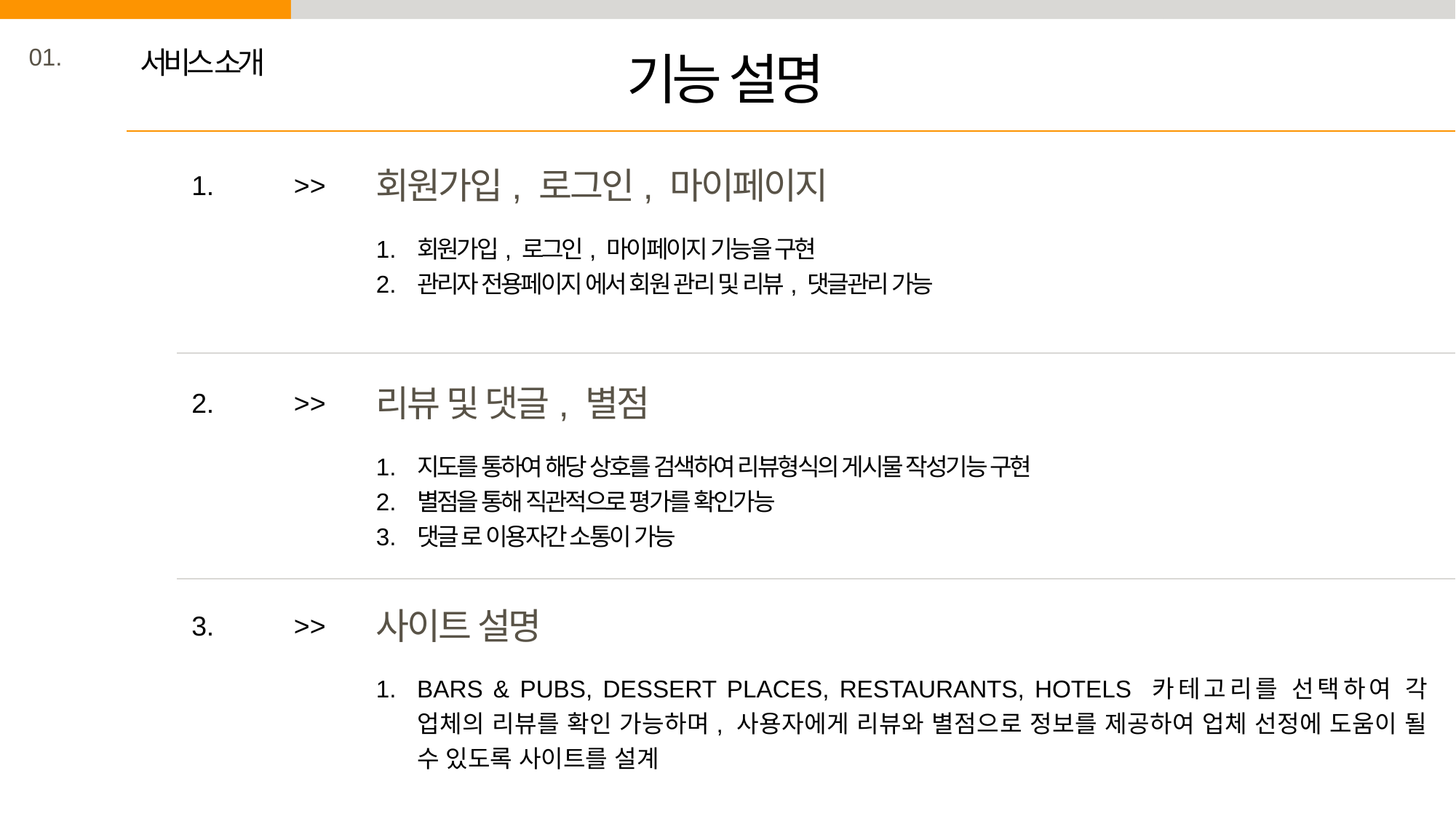

01.
서비스 소개
기능 설명
회원가입, 로그인, 마이페이지
1.
>>
회원가입, 로그인, 마이페이지 기능을 구현
관리자 전용페이지 에서 회원 관리 및 리뷰, 댓글관리 가능
리뷰 및 댓글, 별점
2.
>>
지도를 통하여 해당 상호를 검색하여 리뷰형식의 게시물 작성기능 구현
별점을 통해 직관적으로 평가를 확인가능
댓글 로 이용자간 소통이 가능
사이트 설명
3.
>>
BARS & PUBS, DESSERT PLACES, RESTAURANTS, HOTELS 카테고리를 선택하여 각 업체의 리뷰를 확인 가능하며, 사용자에게 리뷰와 별점으로 정보를 제공하여 업체 선정에 도움이 될 수 있도록 사이트를 설계